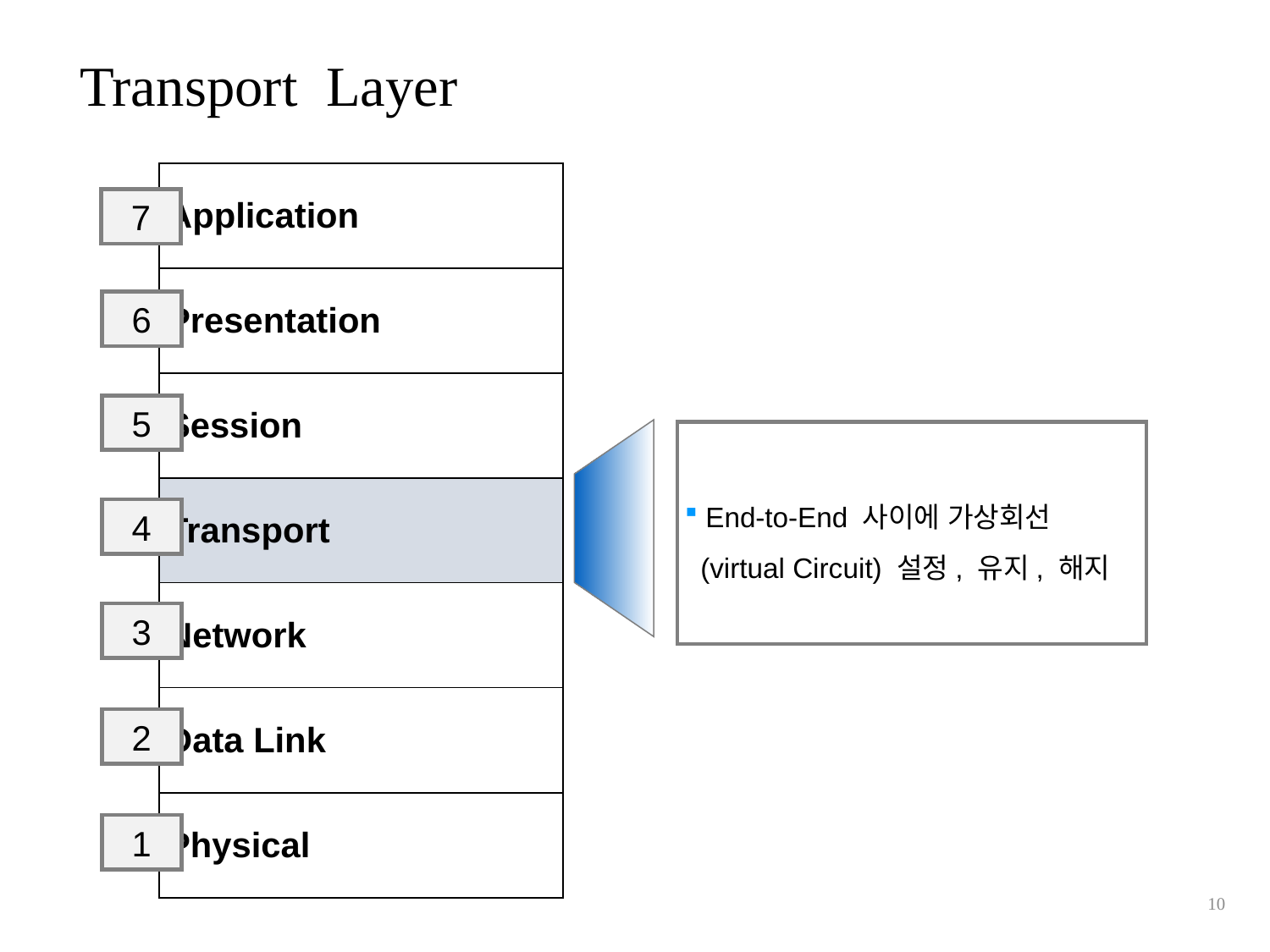

Transport  Layer
| Application |
| --- |
| Presentation |
| Session |
| Transport |
| Network |
| Data Link |
| Physical |
7
6
5
 End-to-End 사이에 가상회선
  (virtual Circuit) 설정, 유지, 해지

4
3
2
1
10